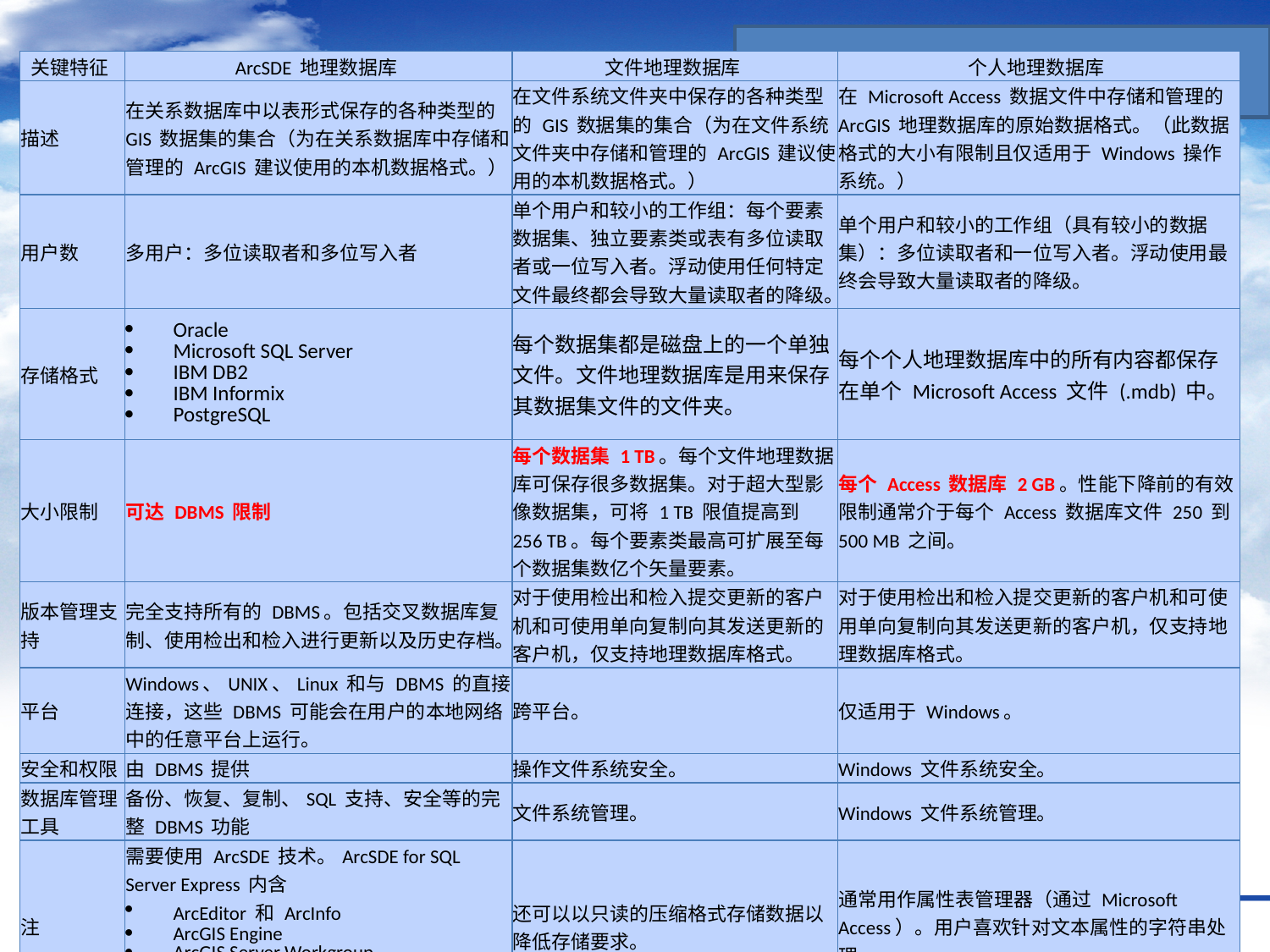

| 关键特征 | ArcSDE 地理数据库 | 文件地理数据库 | 个人地理数据库 |
| --- | --- | --- | --- |
| 描述 | 在关系数据库中以表形式保存的各种类型的 GIS 数据集的集合（为在关系数据库中存储和管理的 ArcGIS 建议使用的本机数据格式。） | 在文件系统文件夹中保存的各种类型的 GIS 数据集的集合（为在文件系统文件夹中存储和管理的 ArcGIS 建议使用的本机数据格式。） | 在 Microsoft Access 数据文件中存储和管理的 ArcGIS 地理数据库的原始数据格式。（此数据格式的大小有限制且仅适用于 Windows 操作系统。） |
| 用户数 | 多用户：多位读取者和多位写入者 | 单个用户和较小的工作组：每个要素数据集、独立要素类或表有多位读取者或一位写入者。浮动使用任何特定文件最终都会导致大量读取者的降级。 | 单个用户和较小的工作组（具有较小的数据集）：多位读取者和一位写入者。浮动使用最终会导致大量读取者的降级。 |
| 存储格式 | Oracle Microsoft SQL Server IBM DB2 IBM Informix PostgreSQL | 每个数据集都是磁盘上的一个单独文件。文件地理数据库是用来保存其数据集文件的文件夹。 | 每个个人地理数据库中的所有内容都保存在单个 Microsoft Access 文件 (.mdb) 中。 |
| 大小限制 | 可达 DBMS 限制 | 每个数据集 1 TB。每个文件地理数据库可保存很多数据集。对于超大型影像数据集，可将 1 TB 限值提高到 256 TB。每个要素类最高可扩展至每个数据集数亿个矢量要素。 | 每个 Access 数据库 2 GB。性能下降前的有效限制通常介于每个 Access 数据库文件 250 到 500 MB 之间。 |
| 版本管理支持 | 完全支持所有的 DBMS。包括交叉数据库复制、使用检出和检入进行更新以及历史存档。 | 对于使用检出和检入提交更新的客户机和可使用单向复制向其发送更新的客户机，仅支持地理数据库格式。 | 对于使用检出和检入提交更新的客户机和可使用单向复制向其发送更新的客户机，仅支持地理数据库格式。 |
| 平台 | Windows、UNIX、Linux 和与 DBMS 的直接连接，这些 DBMS 可能会在用户的本地网络中的任意平台上运行。 | 跨平台。 | 仅适用于 Windows。 |
| 安全和权限 | 由 DBMS 提供 | 操作文件系统安全。 | Windows 文件系统安全。 |
| 数据库管理工具 | 备份、恢复、复制、SQL 支持、安全等的完整 DBMS 功能 | 文件系统管理。 | Windows 文件系统管理。 |
| 注 | 需要使用 ArcSDE 技术。ArcSDE for SQL Server Express 内含 ArcEditor 和 ArcInfo ArcGIS Engine ArcGIS Server Workgroup 适用于所有其他 DBMS 的 ArcSDE 内含 ArcGIS Server Enterprise | 还可以以只读的压缩格式存储数据以降低存储要求。 | 通常用作属性表管理器（通过 Microsoft Access）。用户喜欢针对文本属性的字符串处理。 |